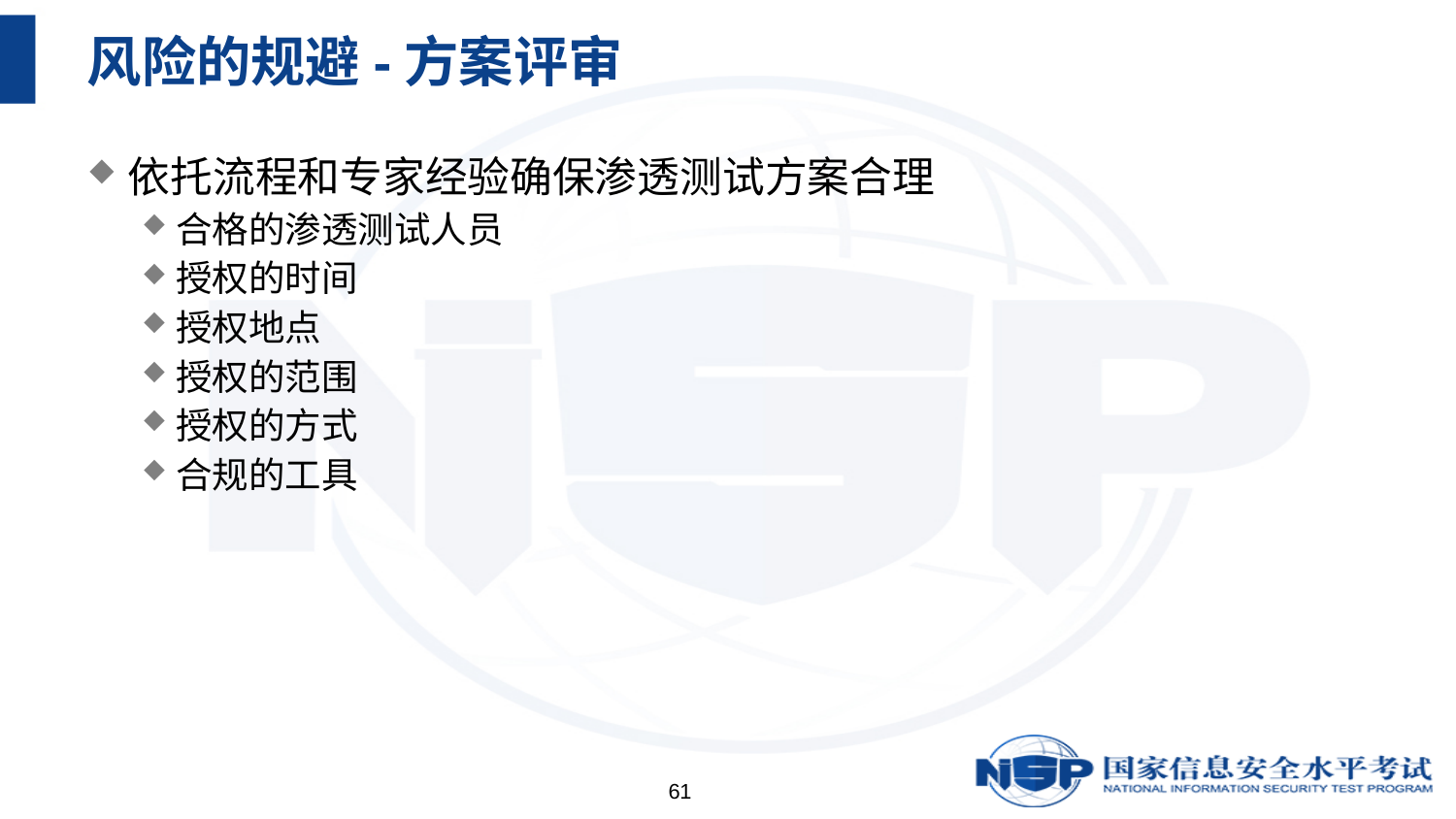

# 风险的规避-方案评审
依托流程和专家经验确保渗透测试方案合理
合格的渗透测试人员
授权的时间
授权地点
授权的范围
授权的方式
合规的工具